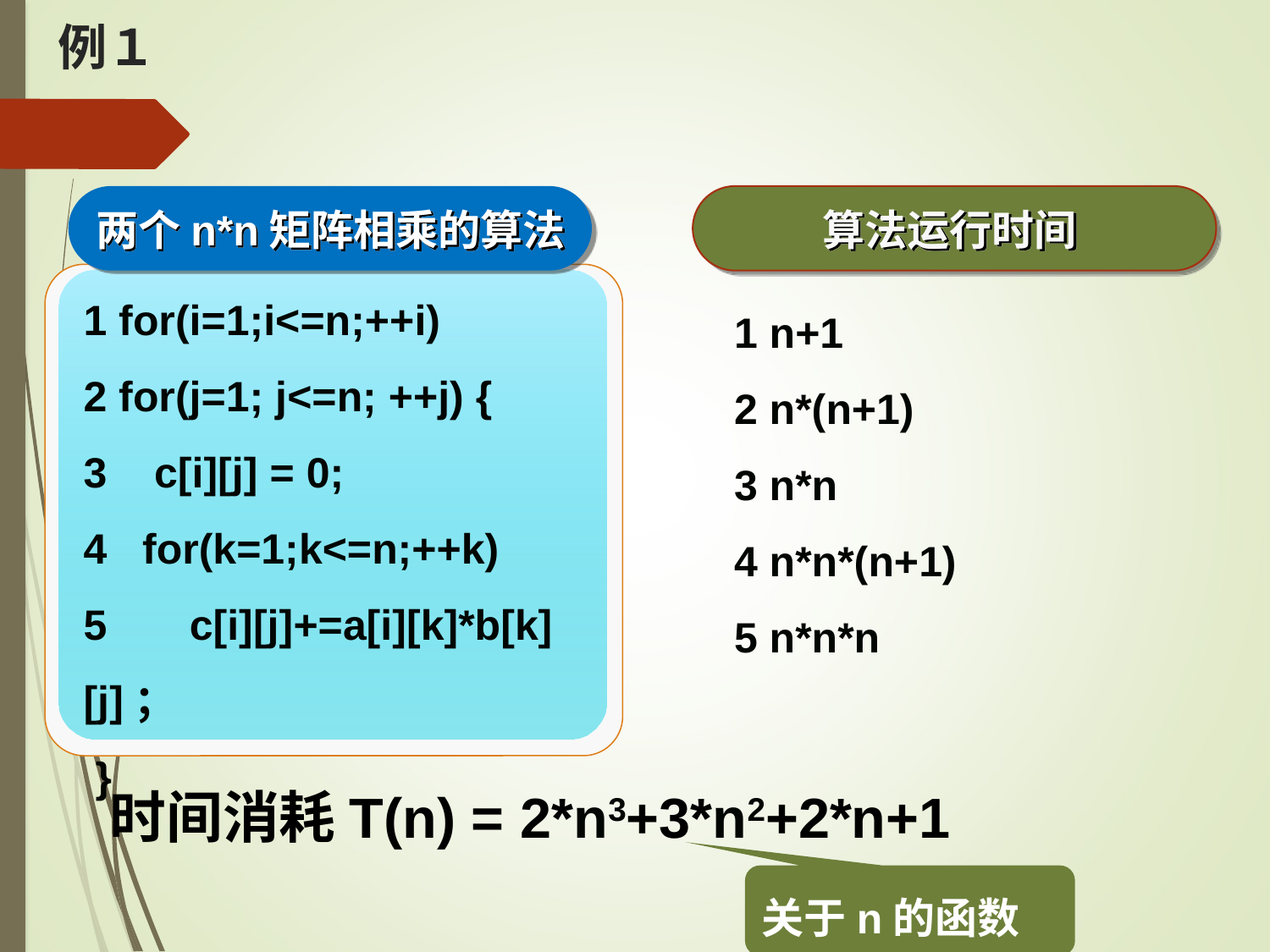

# 例１
68

两个n*n矩阵相乘的算法
算法运行时间
1 for(i=1;i<=n;++i)
2 for(j=1; j<=n; ++j) {
3    c[i][j] = 0;
4   for(k=1;k<=n;++k)
5       c[i][j]+=a[i][k]*b[k][j]；
 }

1 n+1
2 n*(n+1)
3 n*n
4 n*n*(n+1)
5 n*n*n
时间消耗T(n) = 2*n3+3*n2+2*n+1
关于n的函数